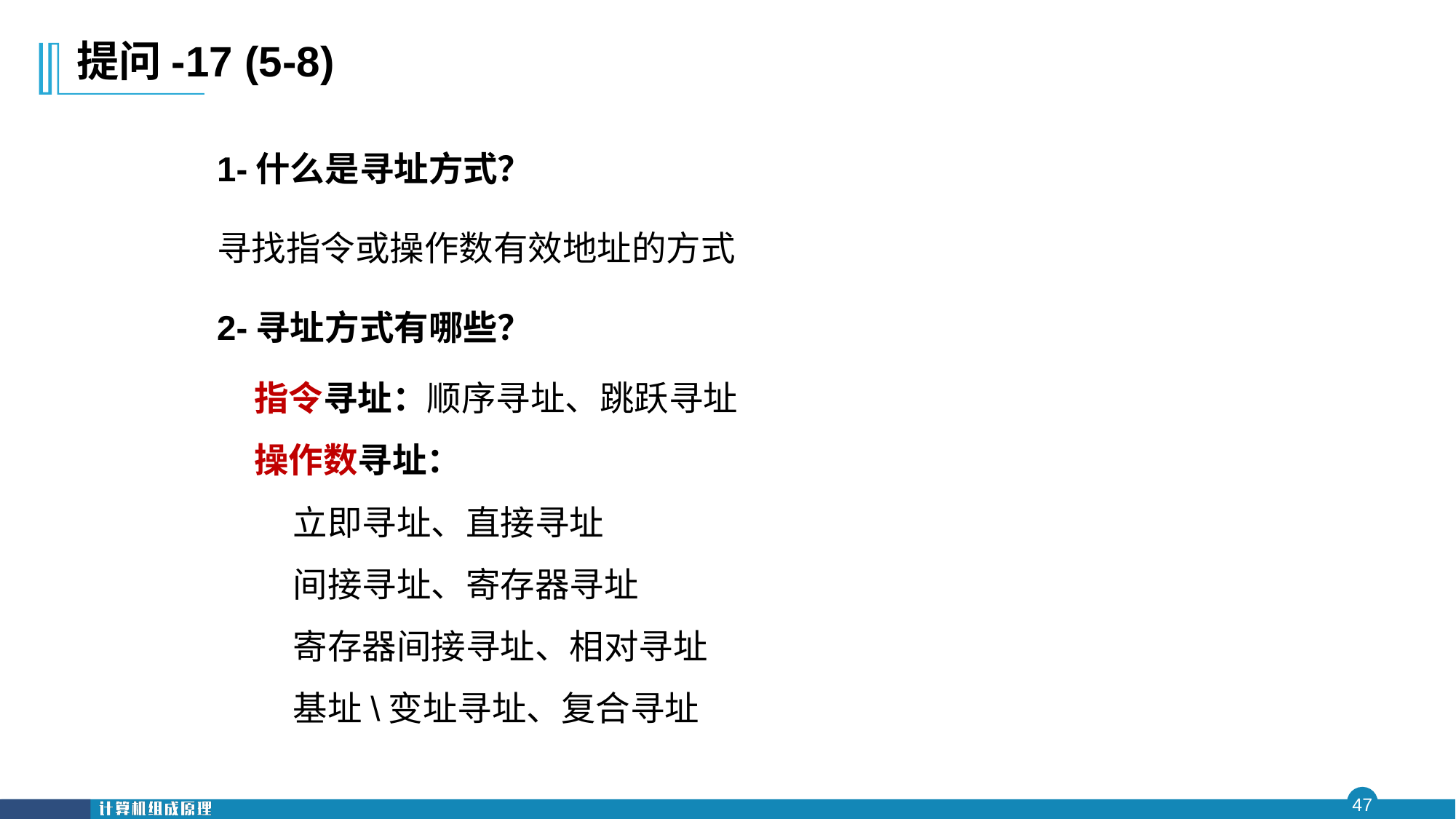

提问-17 (5-8)
1-什么是寻址方式？
寻找指令或操作数有效地址的方式
2-寻址方式有哪些？
      指令寻址：顺序寻址、跳跃寻址
      操作数寻址：
    立即寻址、直接寻址
    间接寻址、寄存器寻址
    寄存器间接寻址、相对寻址
    基址\变址寻址、复合寻址